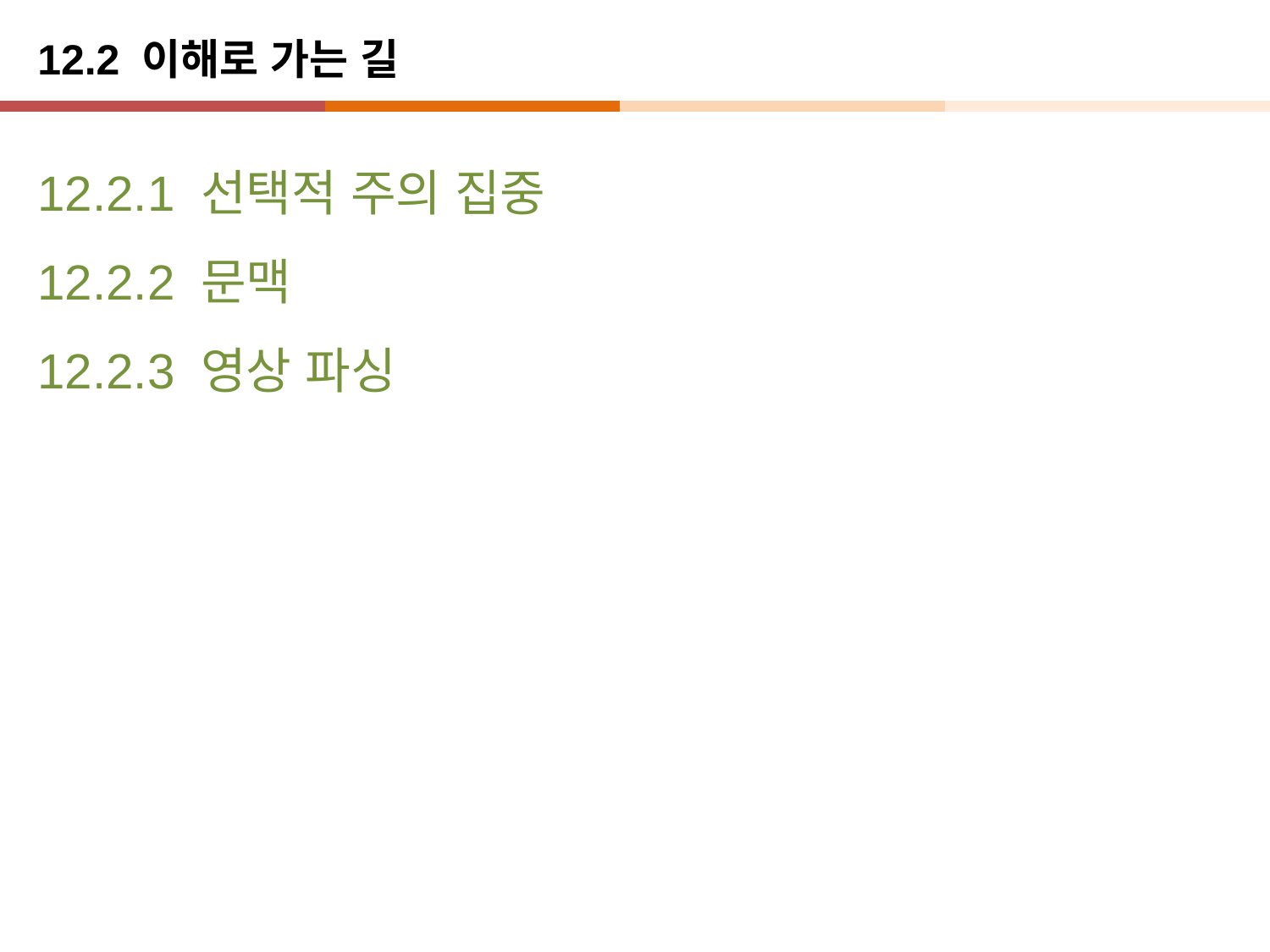

# 12.2 이해로 가는 길
12.2.1 선택적 주의 집중
12.2.2 문맥
12.2.3 영상 파싱